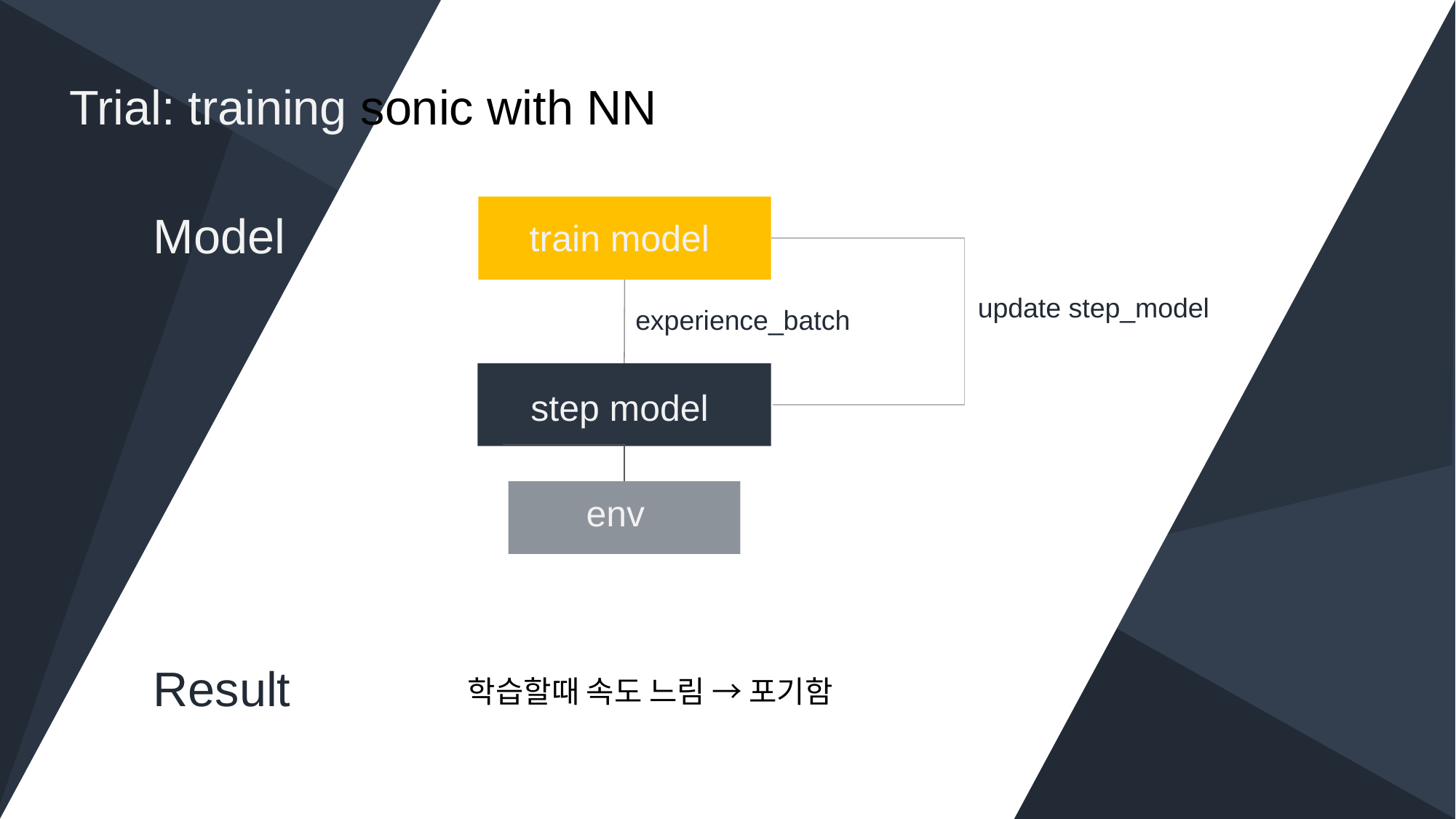

Trial: training sonic with NN

Model
train model

update step_model
experience_batch
step model

TEXT
env

TEXT
TEXT
Result
학습할때 속도 느림 → 포기함
TEXT